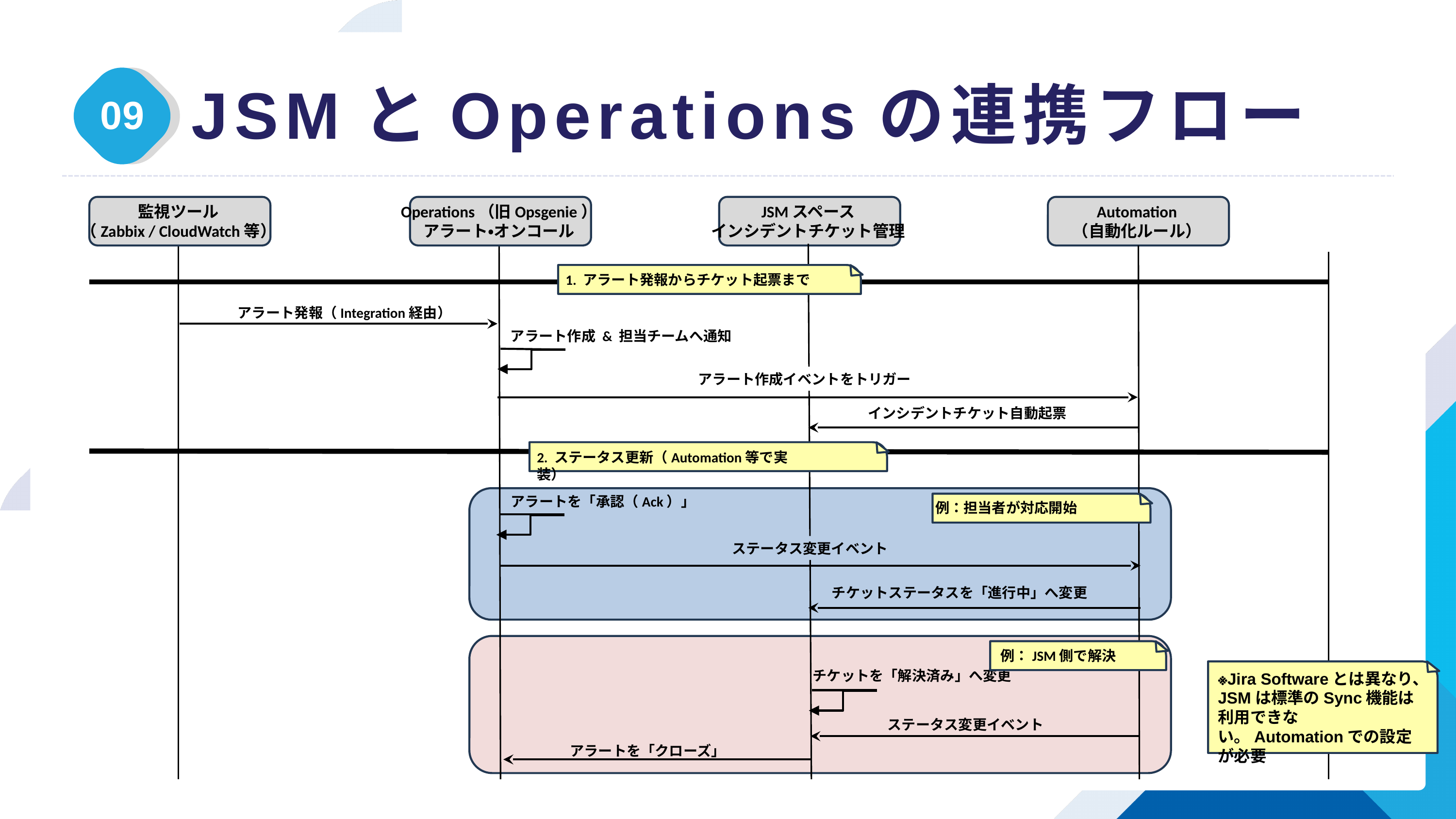

JSMとOperationsの連携フロー
09

監視ツール
（Zabbix / CloudWatch等）
Operations（旧Opsgenie）
アラート・オンコール
JSMスペース
インシデントチケット管理
Automation
（自動化ルール）

1. アラート発報からチケット起票まで

アラート発報（Integration経由）
アラート作成 & 担当チームへ通知

アラート作成イベントをトリガー
インシデントチケット自動起票

2. ステータス更新（Automation等で実装）

アラートを「承認（Ack）」

例：担当者が対応開始

ステータス変更イベント
チケットステータスを「進行中」へ変更

例：JSM側で解決

チケットを「解決済み」へ変更
※Jira Softwareとは異なり、JSMは標準のSync機能は利用できない。Automationでの設定が必要

ステータス変更イベント
アラートを「クローズ」